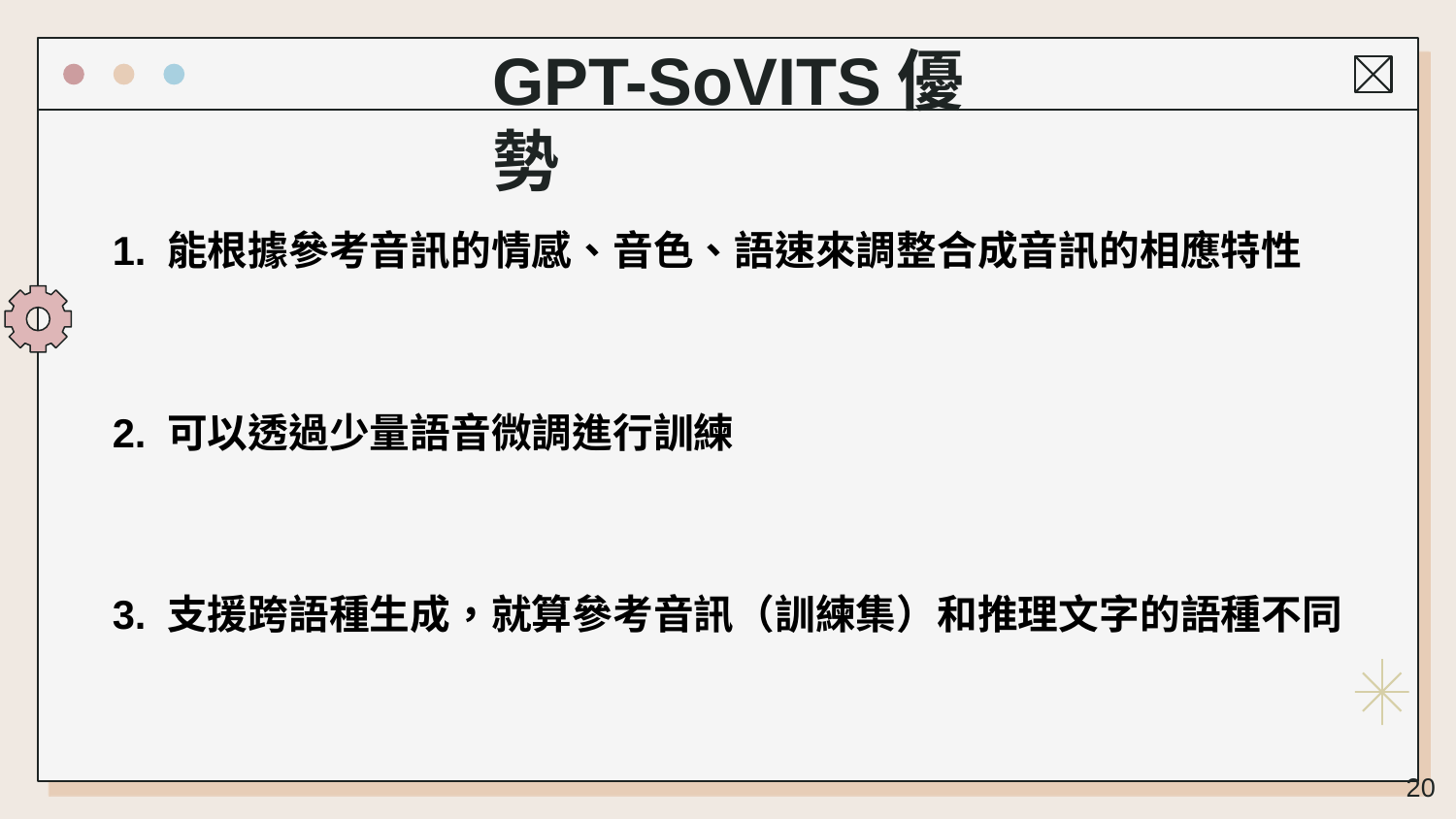

GPT-SoVITS優勢
1. 能根據參考音訊的情感、音色、語速來調整合成音訊的相應特性

2. 可以透過少量語音微調進行訓練

3. 支援跨語種生成，就算參考音訊（訓練集）和推理文字的語種不同
20